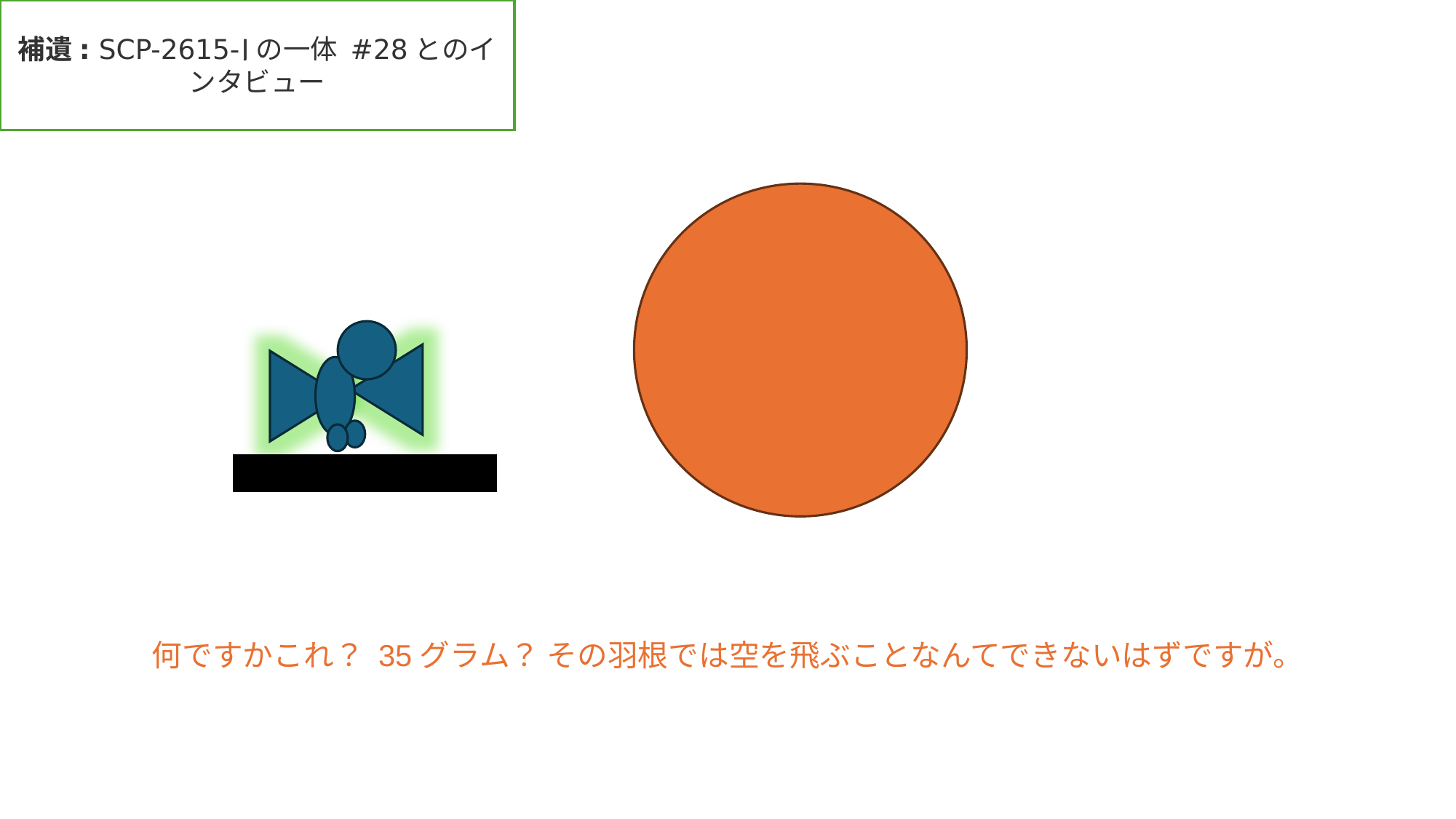

補遺: SCP-2615-Jの一体 #28とのインタビュー

何ですかこれ？ 35グラム？ その羽根では空を飛ぶことなんてできないはずですが。